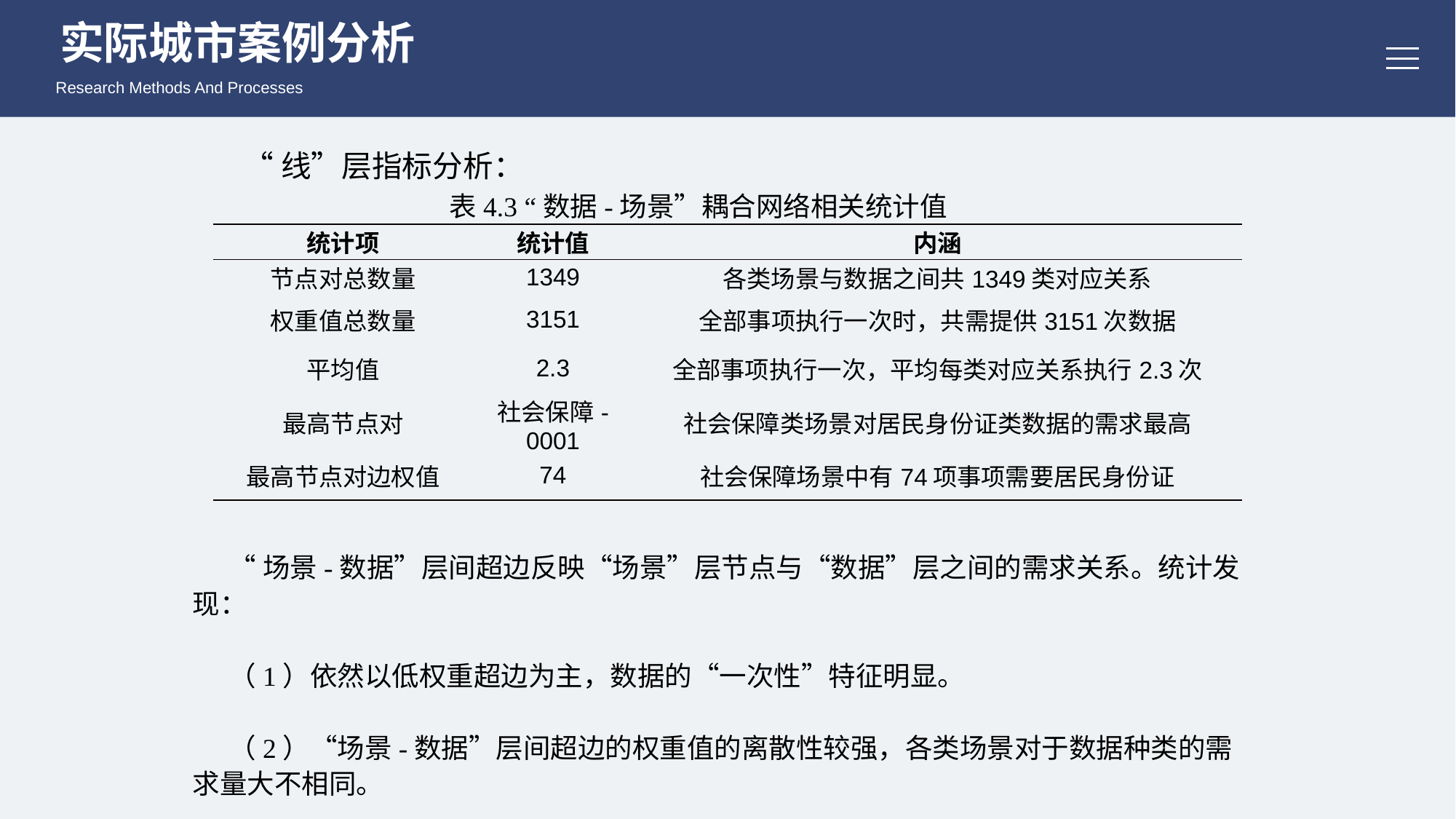

实际城市案例分析
Research Methods And Processes
“线”层指标分析：
表4.3 “数据-场景”耦合网络相关统计值
| 统计项 | 统计值 | 内涵 |
| --- | --- | --- |
| 节点对总数量 | 1349 | 各类场景与数据之间共1349类对应关系 |
| 权重值总数量 | 3151 | 全部事项执行一次时，共需提供3151次数据 |
| 平均值 | 2.3 | 全部事项执行一次，平均每类对应关系执行2.3次 |
| 最高节点对 | 社会保障-0001 | 社会保障类场景对居民身份证类数据的需求最高 |
| 最高节点对边权值 | 74 | 社会保障场景中有74项事项需要居民身份证 |

“场景-数据”层间超边反映“场景”层节点与“数据”层之间的需求关系。统计发现：

（1）依然以低权重超边为主，数据的“一次性”特征明显。

（2）“场景-数据”层间超边的权重值的离散性较强，各类场景对于数据种类的需求量大不相同。